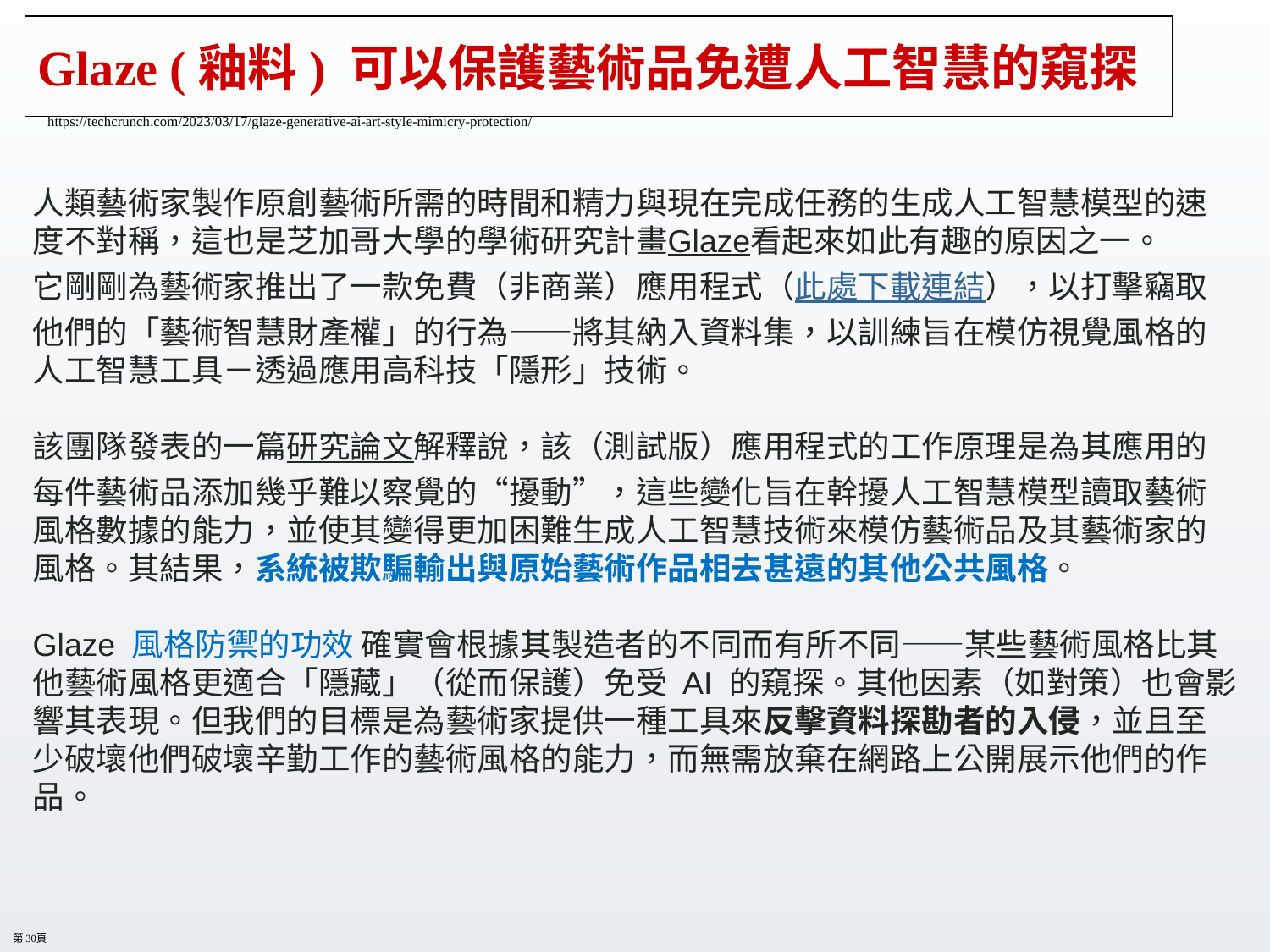

# Glaze (釉料) 可以保護藝術品免遭人工智慧的窺探
https://techcrunch.com/2023/03/17/glaze-generative-ai-art-style-mimicry-protection/
人類藝術家製作原創藝術所需的時間和精力與現在完成任務的生成人工智慧模型的速度不對稱，這也是芝加哥大學的學術研究計畫​​Glaze看起來如此有趣的原因之一。
它剛剛為藝術家推出了一款免費（非商業）應用程式（此處下載連結），以打擊竊取他們的「藝術智慧財產權」的行為——將其納入資料集，以訓練旨在模仿視覺風格的人工智慧工具－透過應用高科技「隱形」技術。

該團隊發表的一篇研究論文解釋說，該（測試版）應用程式的工作原理是為其應用的每件藝術品添加幾乎難以察覺的“擾動”，這些變化旨在幹擾人工智慧模型讀取藝術風格數據的能力，並使其變得更加困難生成人工智慧技術來模仿藝術品及其藝術家的風格。其結果，系統被欺騙輸出與原始藝術作品相去甚遠的其他公共風格。

Glaze 風格防禦的功效 確實會根據其製造者的不同而有所不同——某些藝術風格比其他藝術風格更適合「隱藏」（從而保護）免受 AI 的窺探。其他因素（如對策）也會影響其表現。但我們的目標是為藝術家提供一種工具來反擊資料探勘者的入侵，並且至少破壞他們破壞辛勤工作的藝術風格的能力，而無需放棄在網路上公開展示他們的作品。